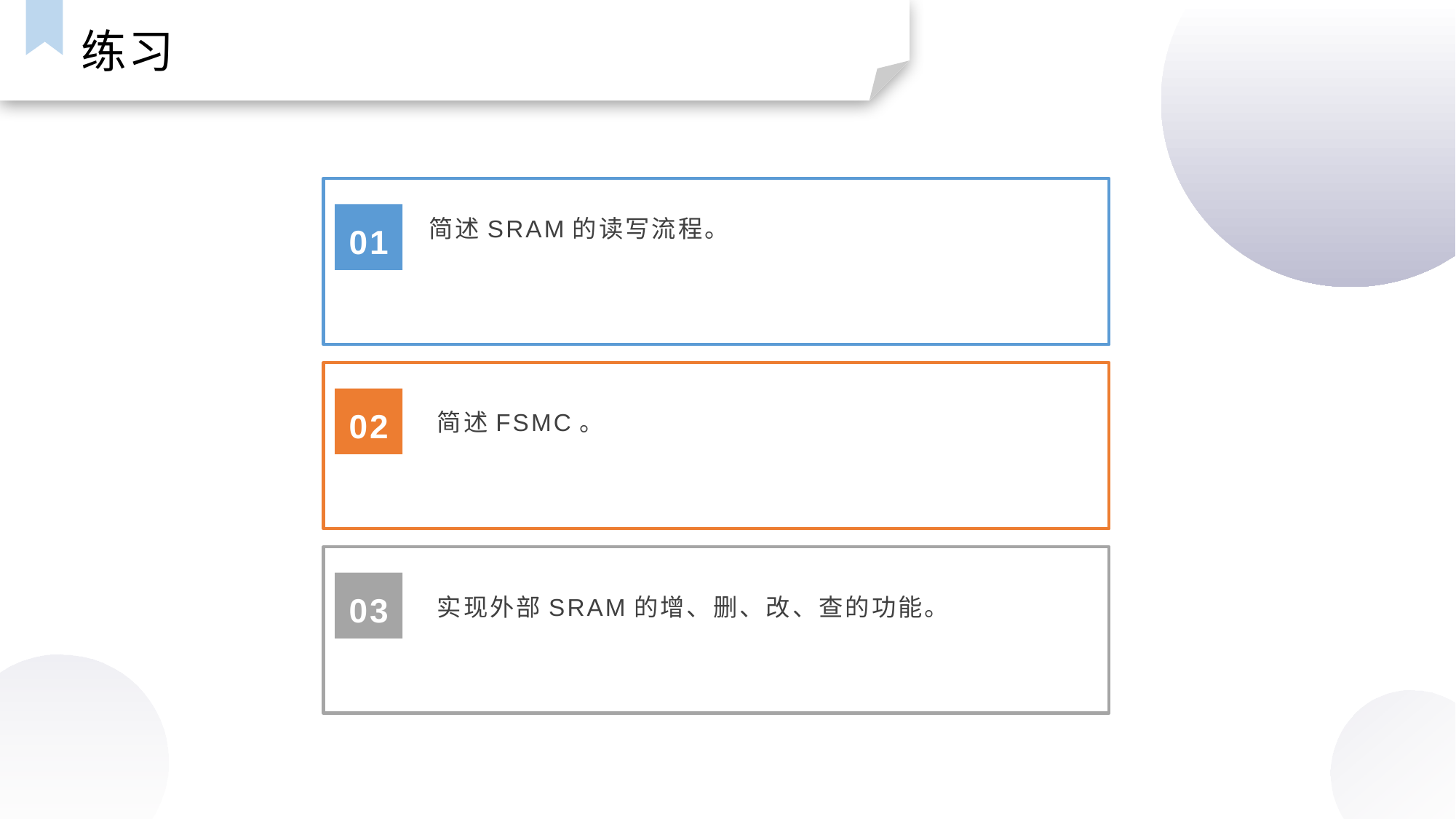

练习

简述SRAM的读写流程。

01

02
简述FSMC。

03
实现外部SRAM的增、删、改、查的功能。